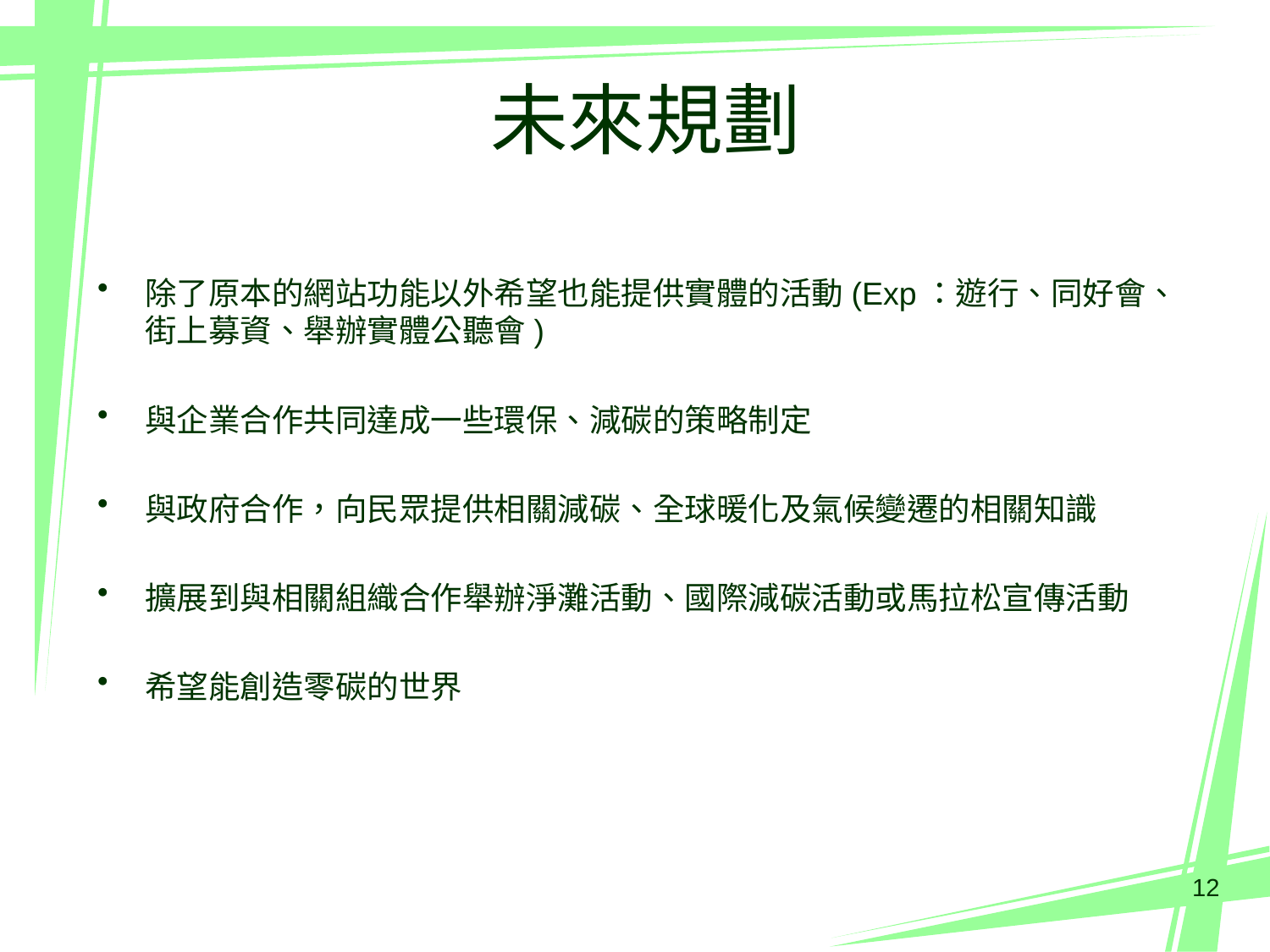

# 未來規劃

除了原本的網站功能以外希望也能提供實體的活動(Exp：遊行、同好會、街上募資、舉辦實體公聽會)

與企業合作共同達成一些環保、減碳的策略制定

與政府合作，向民眾提供相關減碳、全球暖化及氣候變遷的相關知識

擴展到與相關組織合作舉辦淨灘活動、國際減碳活動或馬拉松宣傳活動

希望能創造零碳的世界
12